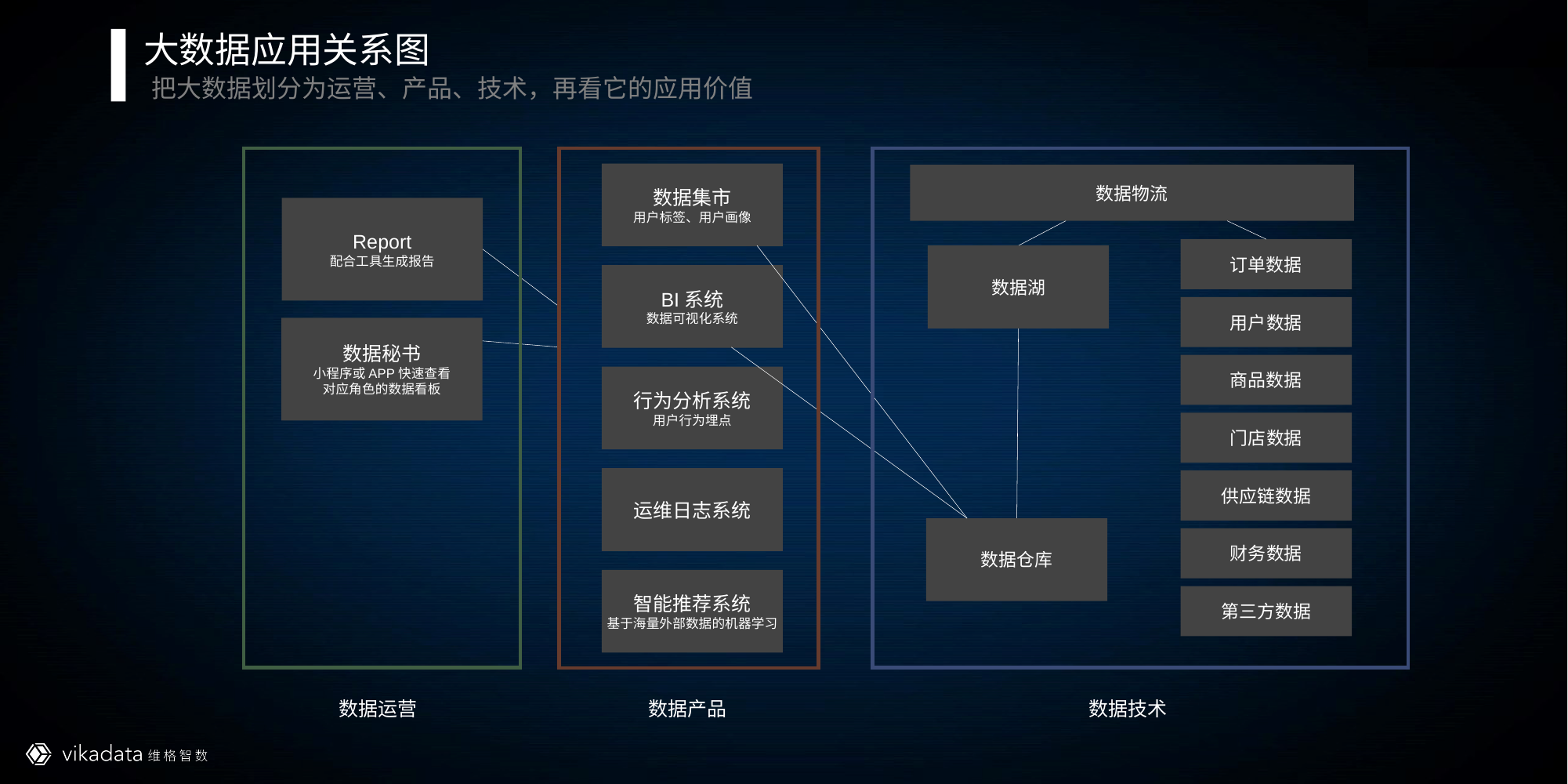

大数据应用关系图

 把大数据划分为运营、产品、技术，再看它的应用价值

数据集市
用户标签、用户画像
数据物流
Report
配合工具生成报告
订单数据
数据湖
BI系统
数据可视化系统
用户数据
数据秘书
小程序或APP快速查看
对应角色的数据看板
商品数据
行为分析系统
用户行为埋点
门店数据
运维日志系统
供应链数据
数据仓库
财务数据
智能推荐系统
基于海量外部数据的机器学习
第三方数据
数据运营
数据产品
数据技术